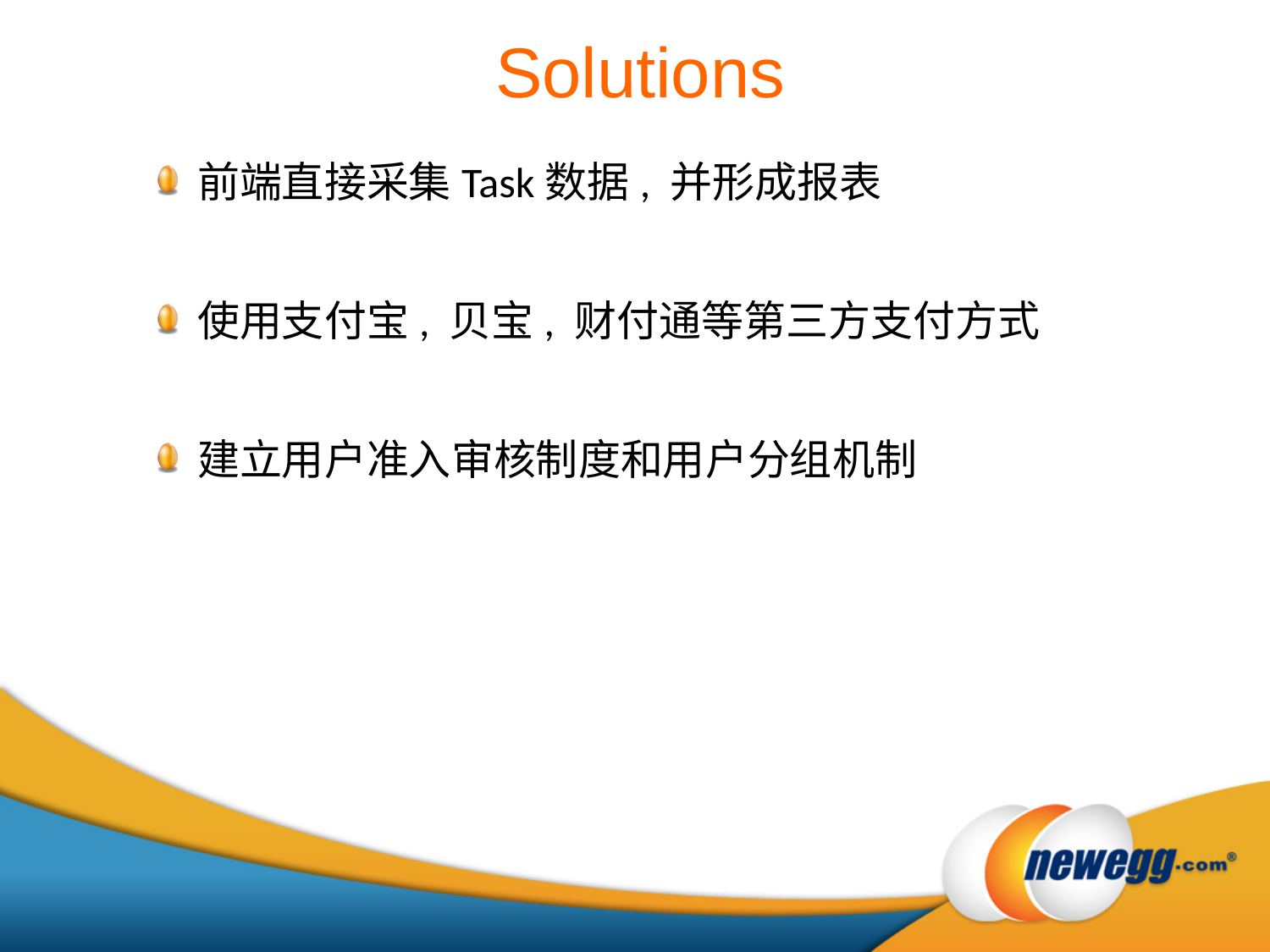

Solutions
前端直接采集Task数据, 并形成报表

使用支付宝, 贝宝, 财付通等第三方支付方式

建立用户准入审核制度和用户分组机制